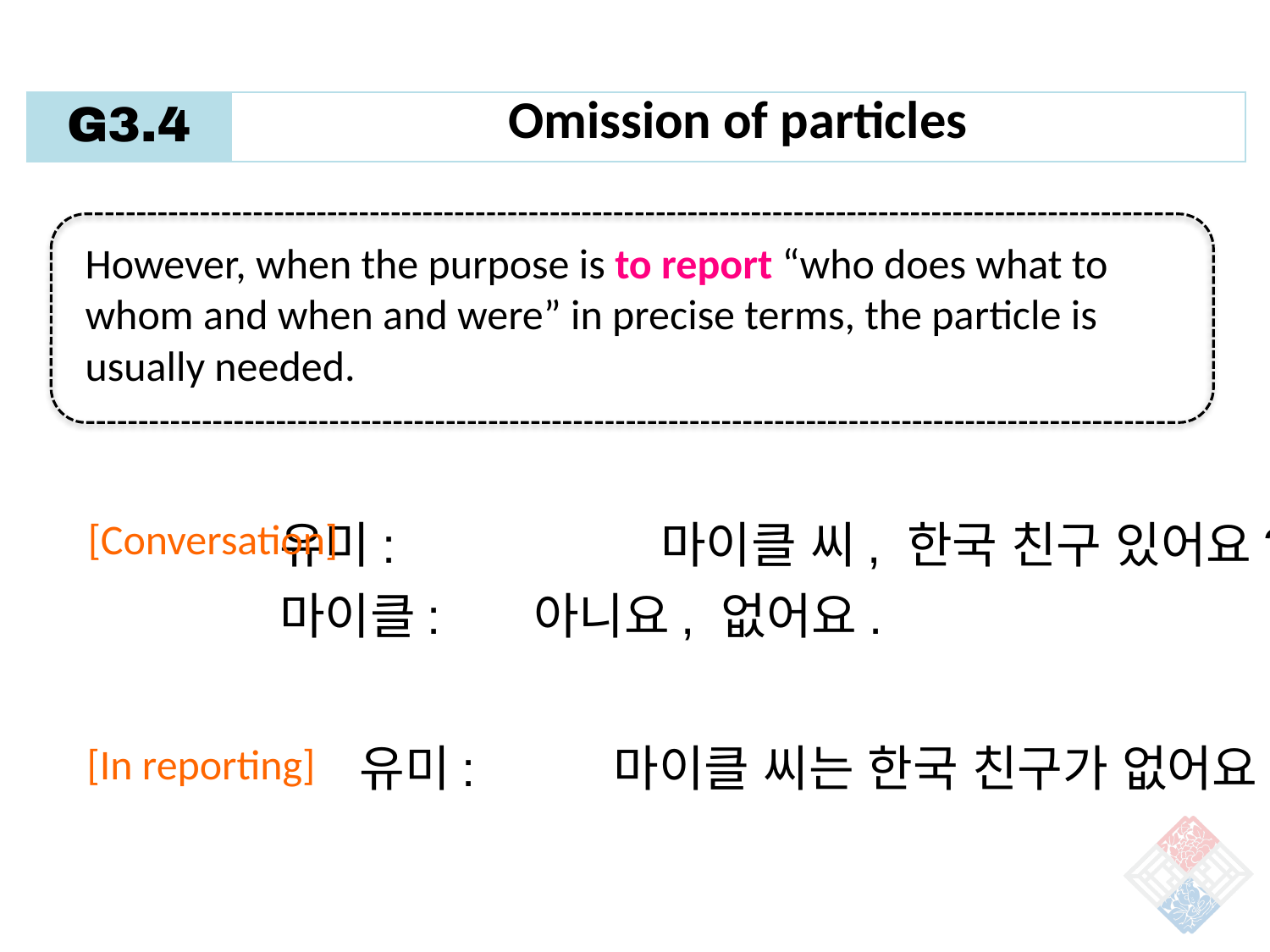

| G3.4 | Omission of particles |
| --- | --- |

However, when the purpose is to report “who does what to whom and when and were” in precise terms, the particle is usually needed.
유미: 		마이클 씨, 한국 친구 있어요?
마이클: 	아니요, 없어요.
[Conversation]
[In reporting]
유미:  	마이클 씨는 한국 친구가 없어요.